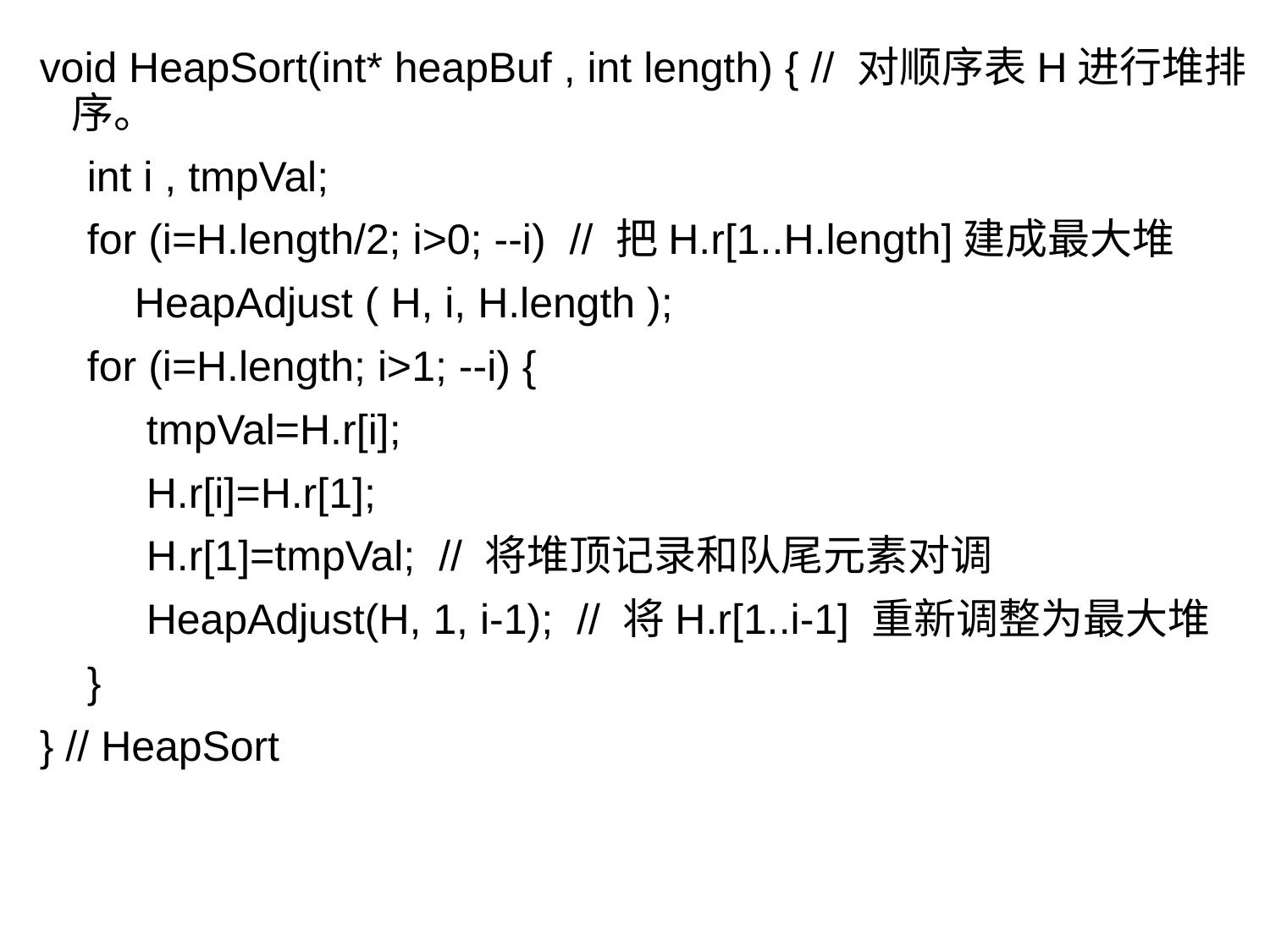

void HeapSort(int* heapBuf , int length) { // 对顺序表H进行堆排序。
    int i , tmpVal;
    for (i=H.length/2; i>0; --i)  // 把H.r[1..H.length]建成最大堆
        HeapAdjust ( H, i, H.length );
    for (i=H.length; i>1; --i) {
         tmpVal=H.r[i];
         H.r[i]=H.r[1];
         H.r[1]=tmpVal;  // 将堆顶记录和队尾元素对调
         HeapAdjust(H, 1, i-1);  // 将H.r[1..i-1] 重新调整为最大堆
    }
} // HeapSort